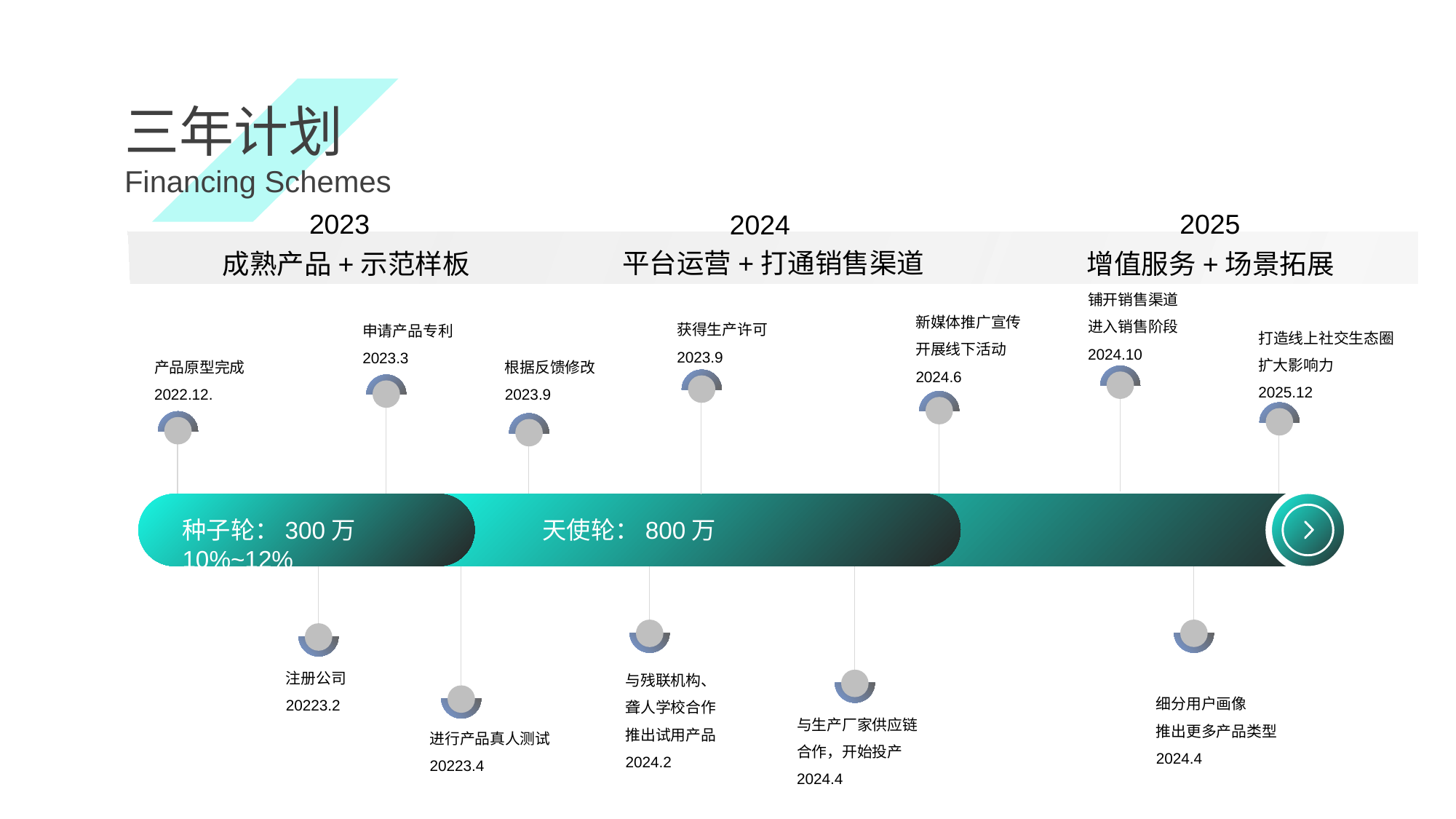

三年计划
Financing Schemes
2023
2025
2024

平台运营+打通销售渠道
成熟产品+示范样板
增值服务+场景拓展
铺开销售渠道
进入销售阶段
2024.10
新媒体推广宣传
开展线下活动
2024.6
获得生产许可2023.9
申请产品专利2023.3
打造线上社交生态圈
扩大影响力
2025.12
根据反馈修改
2023.9
产品原型完成
2022.12.

种子轮：300万 10%~12%

天使轮：800万

注册公司
20223.2
与残联机构、聋人学校合作推出试用产品2024.2

细分用户画像
推出更多产品类型
2024.4

与生产厂家供应链合作，开始投产
2024.4
进行产品真人测试
20223.4